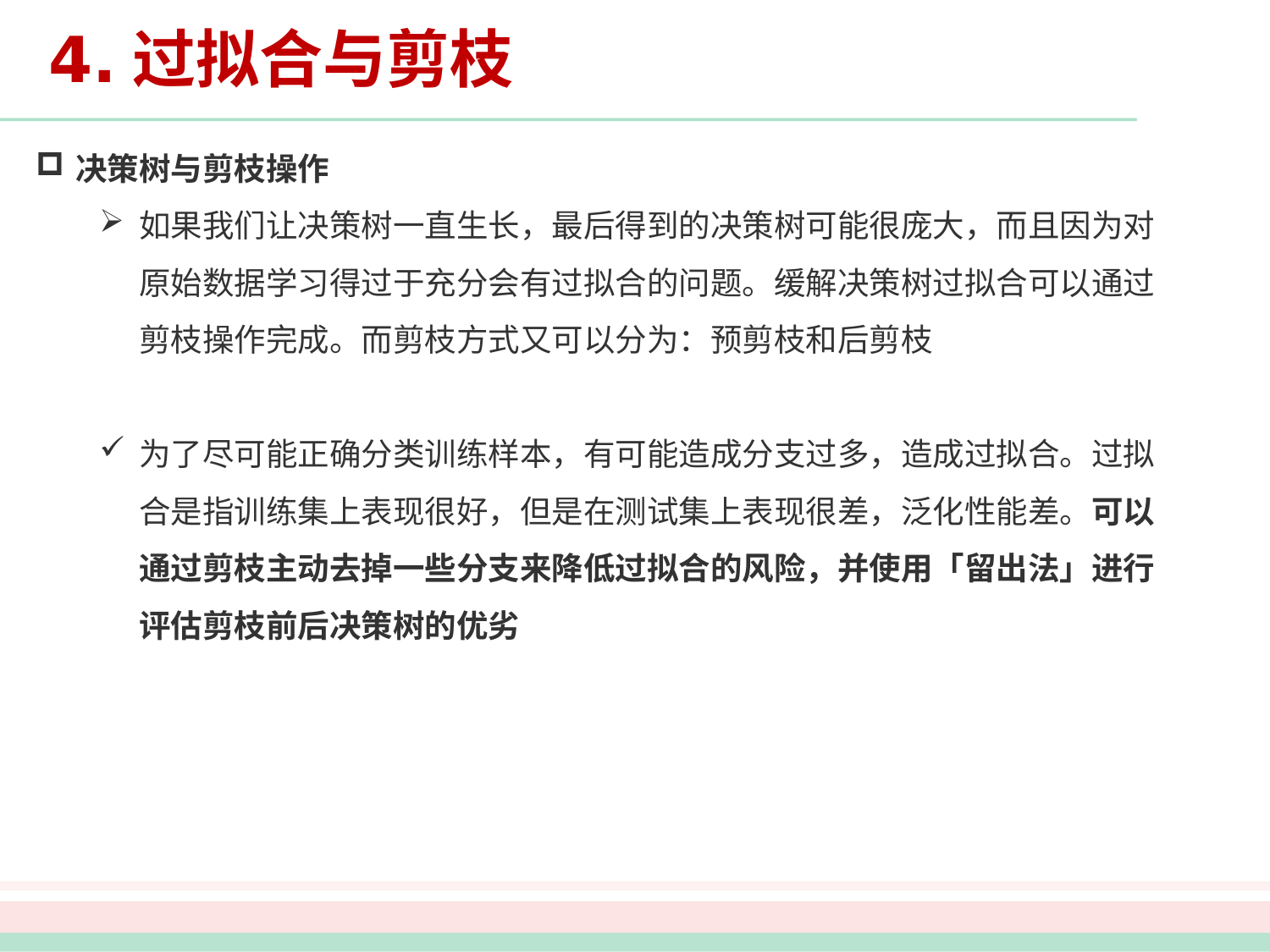

# 4.过拟合与剪枝
决策树与剪枝操作
如果我们让决策树一直生长，最后得到的决策树可能很庞大，而且因为对原始数据学习得过于充分会有过拟合的问题。缓解决策树过拟合可以通过剪枝操作完成。而剪枝方式又可以分为：预剪枝和后剪枝

为了尽可能正确分类训练样本，有可能造成分支过多，造成过拟合。过拟合是指训练集上表现很好，但是在测试集上表现很差，泛化性能差。可以通过剪枝主动去掉一些分支来降低过拟合的风险，并使用「留出法」进行评估剪枝前后决策树的优劣